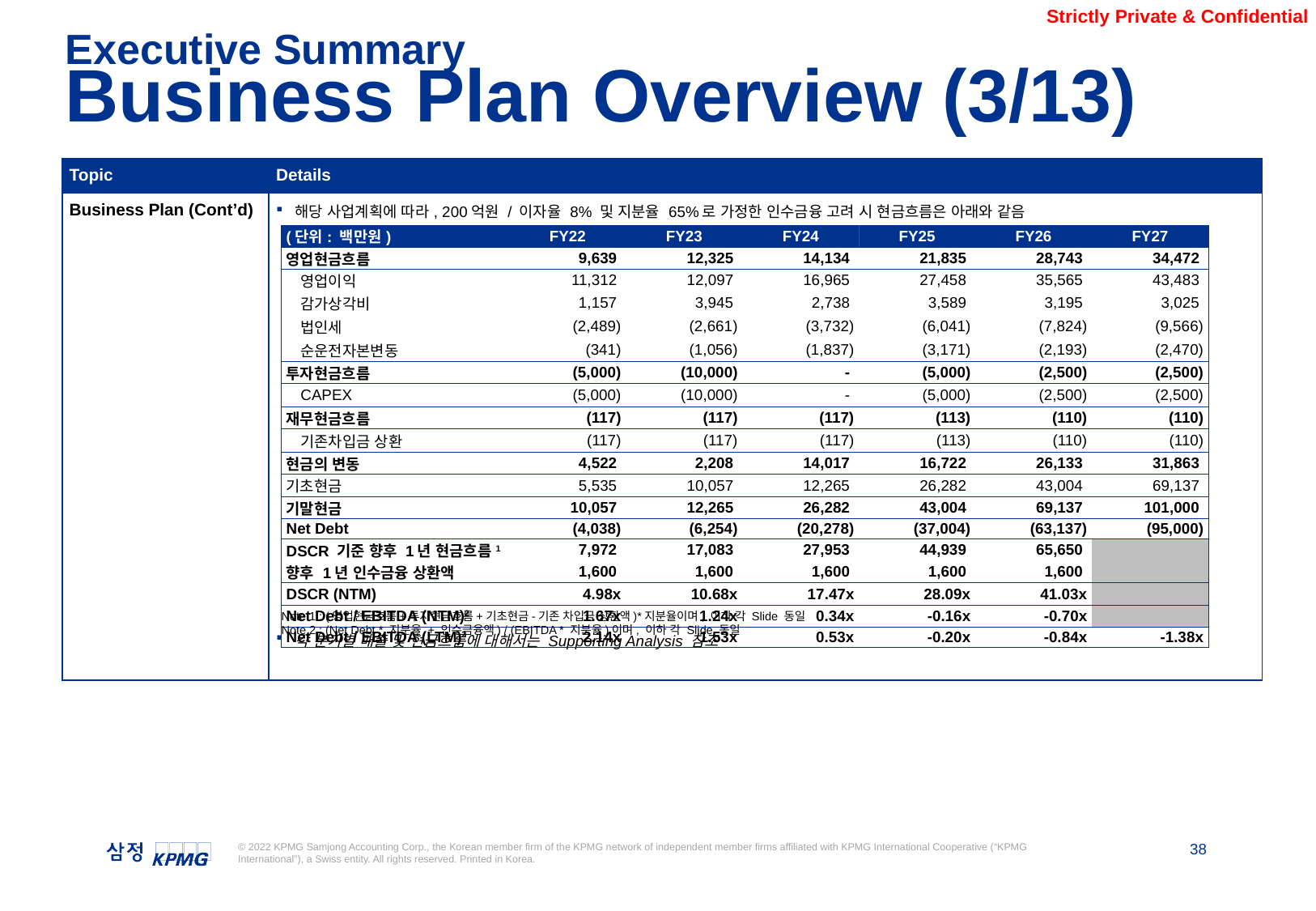

Executive Summary
Business Plan Overview (3/13)
| Topic | Details |
| --- | --- |
| Business Plan (Cont’d) | 해당 사업계획에 따라, 200억원 / 이자율 8% 및 지분율 65%로 가정한 인수금융 고려 시 현금흐름은 아래와 같음 각 분기별 매출 및 현금흐름에 대해서는 Supporting Analysis 참조 |
| (단위: 백만원) |  | FY22 | FY23 | FY24 | FY25 | FY26 | FY27 |
| --- | --- | --- | --- | --- | --- | --- | --- |
| 영업현금흐름 |  | 9,639 | 12,325 | 14,134 | 21,835 | 28,743 | 34,472 |
|  | 영업이익 | 11,312 | 12,097 | 16,965 | 27,458 | 35,565 | 43,483 |
|  | 감가상각비 | 1,157 | 3,945 | 2,738 | 3,589 | 3,195 | 3,025 |
|  | 법인세 | (2,489) | (2,661) | (3,732) | (6,041) | (7,824) | (9,566) |
|  | 순운전자본변동 | (341) | (1,056) | (1,837) | (3,171) | (2,193) | (2,470) |
| 투자현금흐름 |  | (5,000) | (10,000) | - | (5,000) | (2,500) | (2,500) |
|  | CAPEX | (5,000) | (10,000) | - | (5,000) | (2,500) | (2,500) |
| 재무현금흐름 |  | (117) | (117) | (117) | (113) | (110) | (110) |
|  | 기존차입금 상환 | (117) | (117) | (117) | (113) | (110) | (110) |
| 현금의 변동 |  | 4,522 | 2,208 | 14,017 | 16,722 | 26,133 | 31,863 |
| 기초현금 |  | 5,535 | 10,057 | 12,265 | 26,282 | 43,004 | 69,137 |
| 기말현금 |  | 10,057 | 12,265 | 26,282 | 43,004 | 69,137 | 101,000 |
| Net Debt |  | (4,038) | (6,254) | (20,278) | (37,004) | (63,137) | (95,000) |
| DSCR 기준 향후 1년 현금흐름1 |  | 7,972 | 17,083 | 27,953 | 44,939 | 65,650 |  |
| 향후 1년 인수금융 상환액 |  | 1,600 | 1,600 | 1,600 | 1,600 | 1,600 |  |
| DSCR (NTM) |  | 4.98x | 10.68x | 17.47x | 28.09x | 41.03x |  |
| Net Debt / EBITDA (NTM)2 |  | 1.67x | 1.24x | 0.34x | -0.16x | -0.70x |  |
| Net Debt / EBITDA (LTM)2 |  | 2.14x | 1.53x | 0.53x | -0.20x | -0.84x | -1.38x |
Note 1 : (영업현금흐름+투자현금흐름+기초현금-기존 차입금 상환액)*지분율이며, 이하 각 Slide 동일
Note 2 : (Net Debt * 지분율 + 인수금융액) / (EBITDA * 지분율)이며, 이하 각 Slide 동일